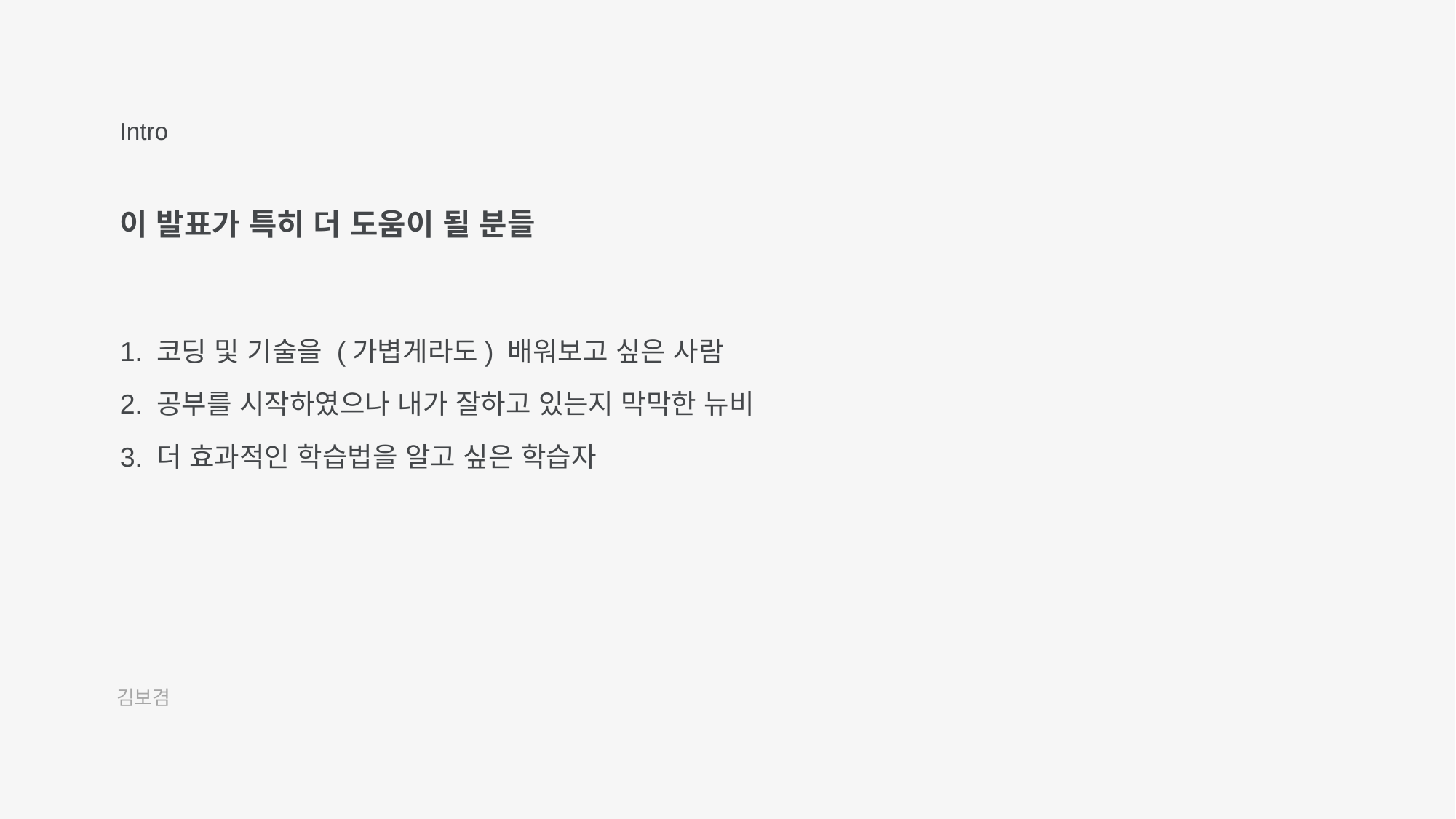

Intro
이 발표가 특히 더 도움이 될 분들
1. 코딩 및 기술을 (가볍게라도) 배워보고 싶은 사람
2. 공부를 시작하였으나 내가 잘하고 있는지 막막한 뉴비
3. 더 효과적인 학습법을 알고 싶은 학습자
김보겸